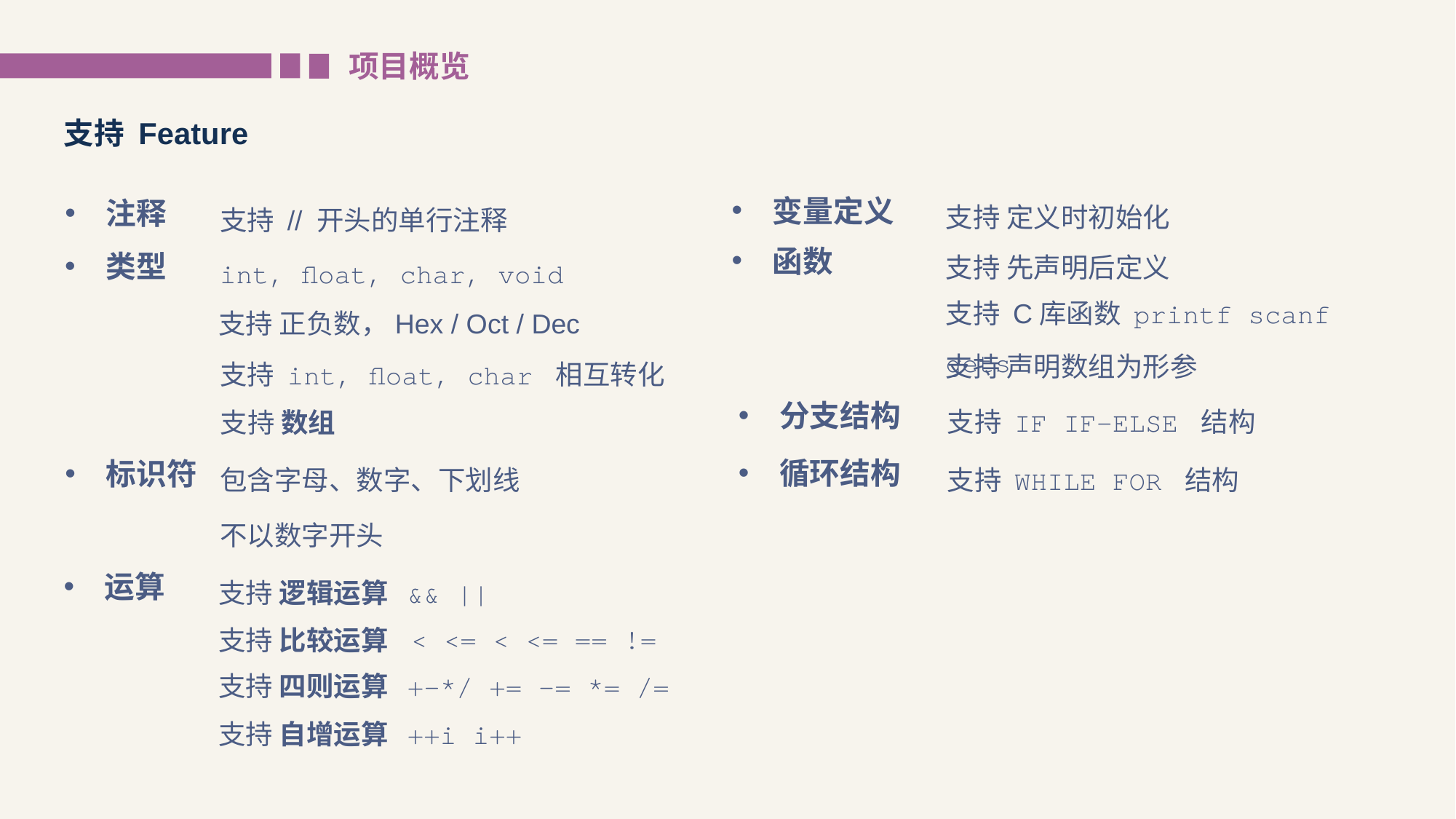

项目概览

支持 Feature
支持 定义时初始化
变量定义
支持 // 开头的单行注释
注释
支持 先声明后定义
函数
int, float, char, void
类型
支持 正负数，Hex / Oct / Dec
支持 int, float, char 相互转化
支持 数组
支持 C库函数 printf scanf gets
支持 声明数组为形参
支持 IF IF-ELSE 结构
分支结构
支持 WHILE FOR 结构
循环结构
包含字母、数字、下划线
标识符
不以数字开头
支持 逻辑运算  && ||
运算
< <= < <= == !=
支持 比较运算
支持 四则运算  +-*/ += -= *= /=
支持 自增运算  ++i i++